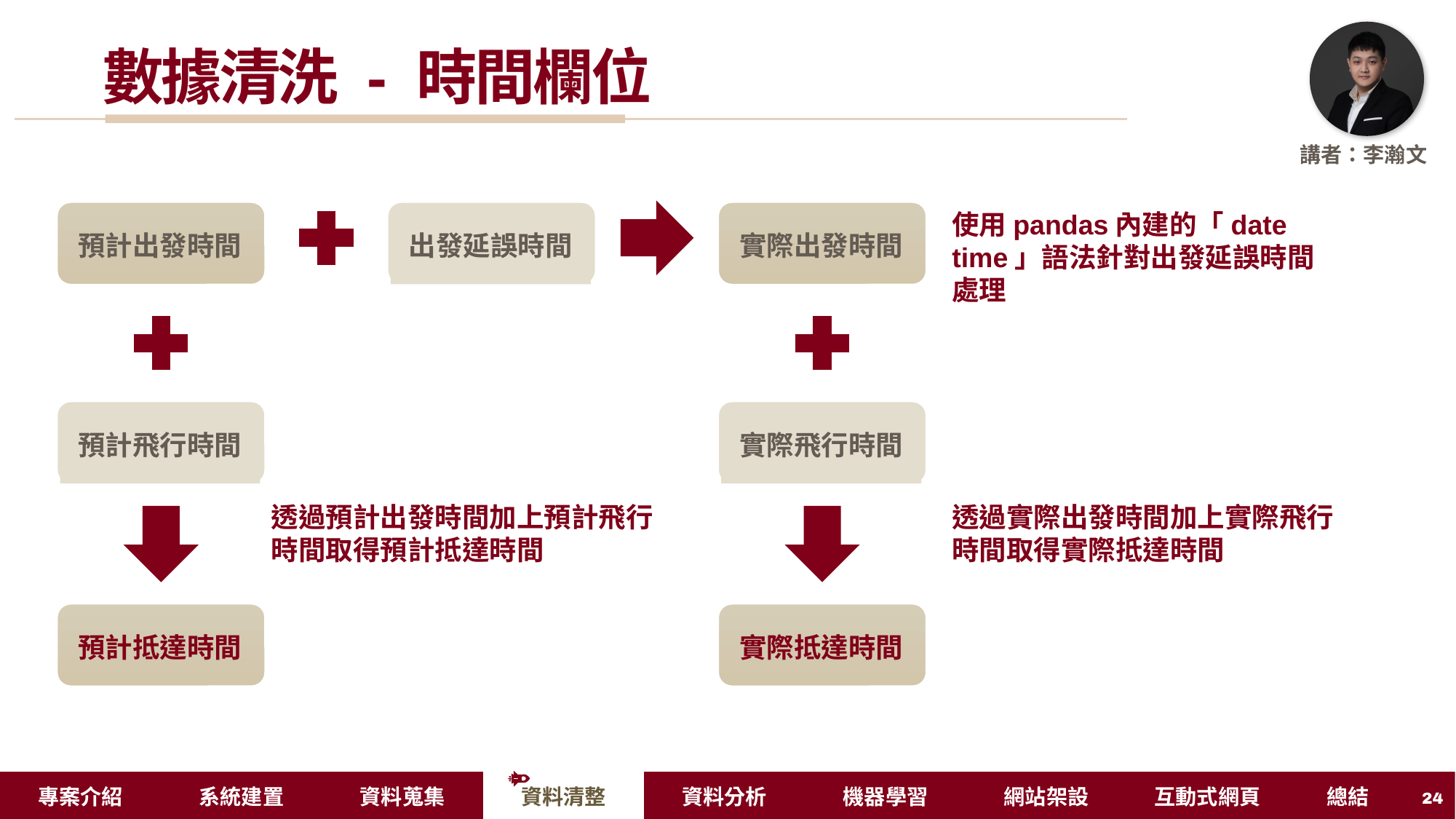

# 數據清洗 - 時間欄位

預計出發時間

出發延誤時間

實際出發時間
使用pandas內建的「date time」語法針對出發延誤時間處理

預計飛行時間

實際飛行時間
透過預計出發時間加上預計飛行時間取得預計抵達時間
透過實際出發時間加上實際飛行時間取得實際抵達時間

預計抵達時間

實際抵達時間
24